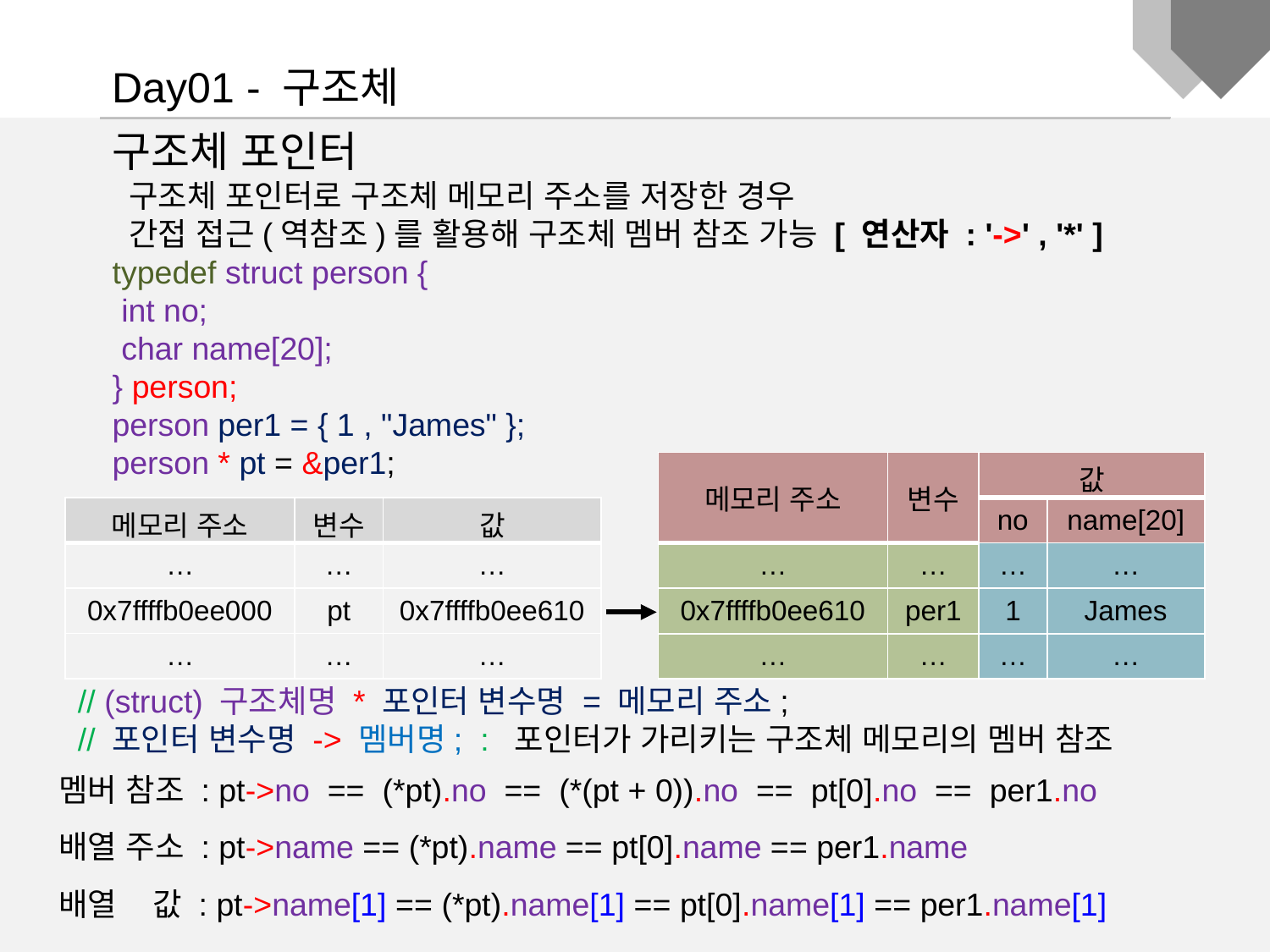

Day01 - 구조체
구조체 포인터
 구조체 포인터로 구조체 메모리 주소를 저장한 경우
 간접 접근(역참조)를 활용해 구조체 멤버 참조 가능 [ 연산자 : '->' , '*' ]
typedef struct person {
 int no;
 char name[20];
} person;
person per1 = { 1 , "James" };
person * pt = &per1;
| 메모리 주소 | 변수 | 값 |  |
| --- | --- | --- | --- |
|  |  | no | name[20] |
| … | … | … | … |
| 0x7ffffb0ee610 | per1 | 1 | James |
| … | … | … | … |
| 메모리 주소 | 변수 | 값 |
| --- | --- | --- |
| … | … | … |
| 0x7ffffb0ee000 | pt | 0x7ffffb0ee610 |
| … | … | … |
// (struct) 구조체명 * 포인터 변수명 = 메모리 주소;
// 포인터 변수명 -> 멤버명;  :  포인터가 가리키는 구조체 메모리의 멤버 참조
멤버 참조 : pt->no  ==  (*pt).no  ==  (*(pt + 0)).no  ==  pt[0].no  ==  per1.no
배열 주소 : pt->name == (*pt).name == pt[0].name == per1.name
배열    값 : pt->name[1] == (*pt).name[1] == pt[0].name[1] == per1.name[1]